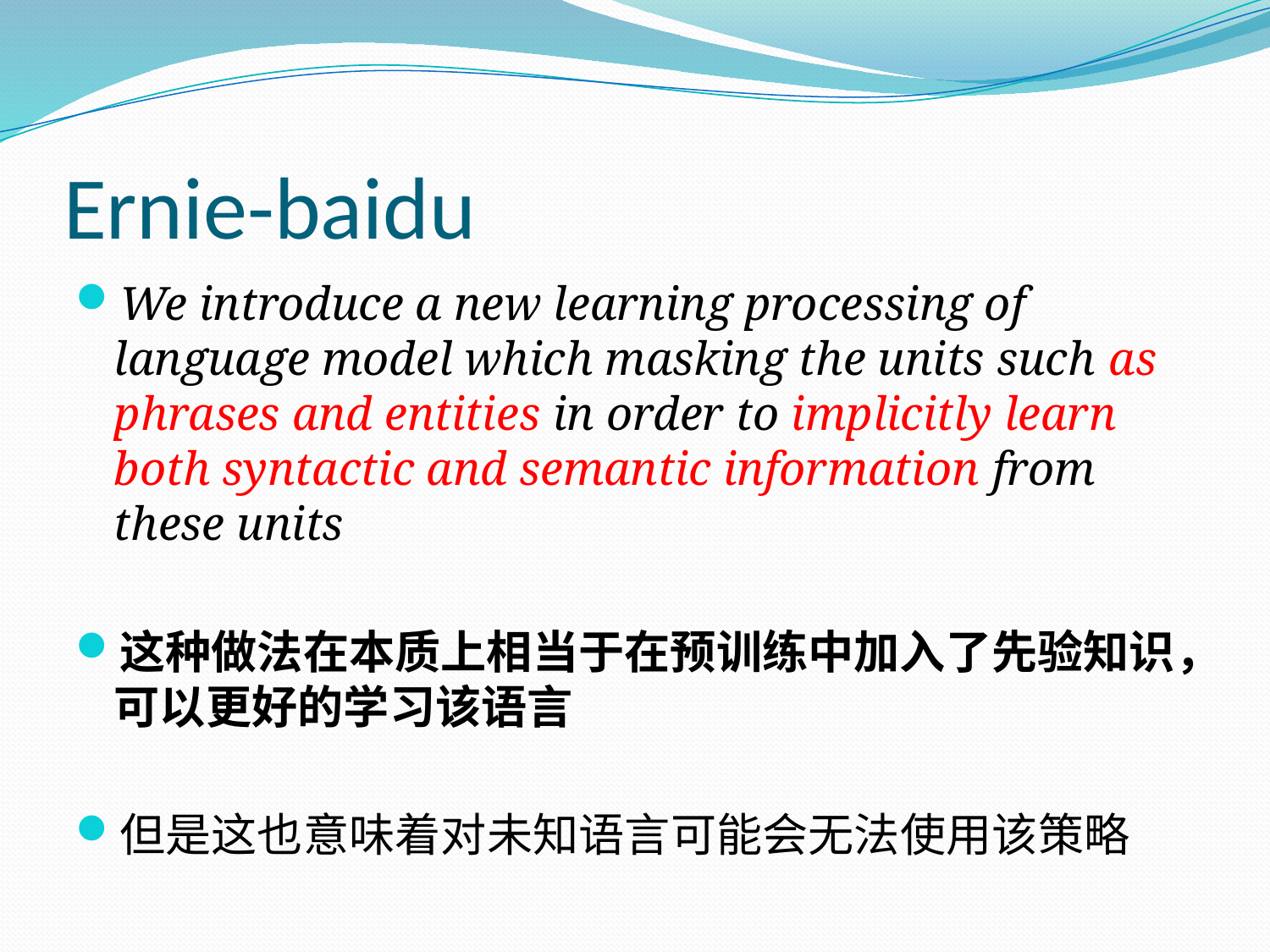

# Ernie-baidu
We introduce a new learning processing of language model which masking the units such as phrases and entities in order to implicitly learn both syntactic and semantic information from these units

这种做法在本质上相当于在预训练中加入了先验知识，可以更好的学习该语言

但是这也意味着对未知语言可能会无法使用该策略